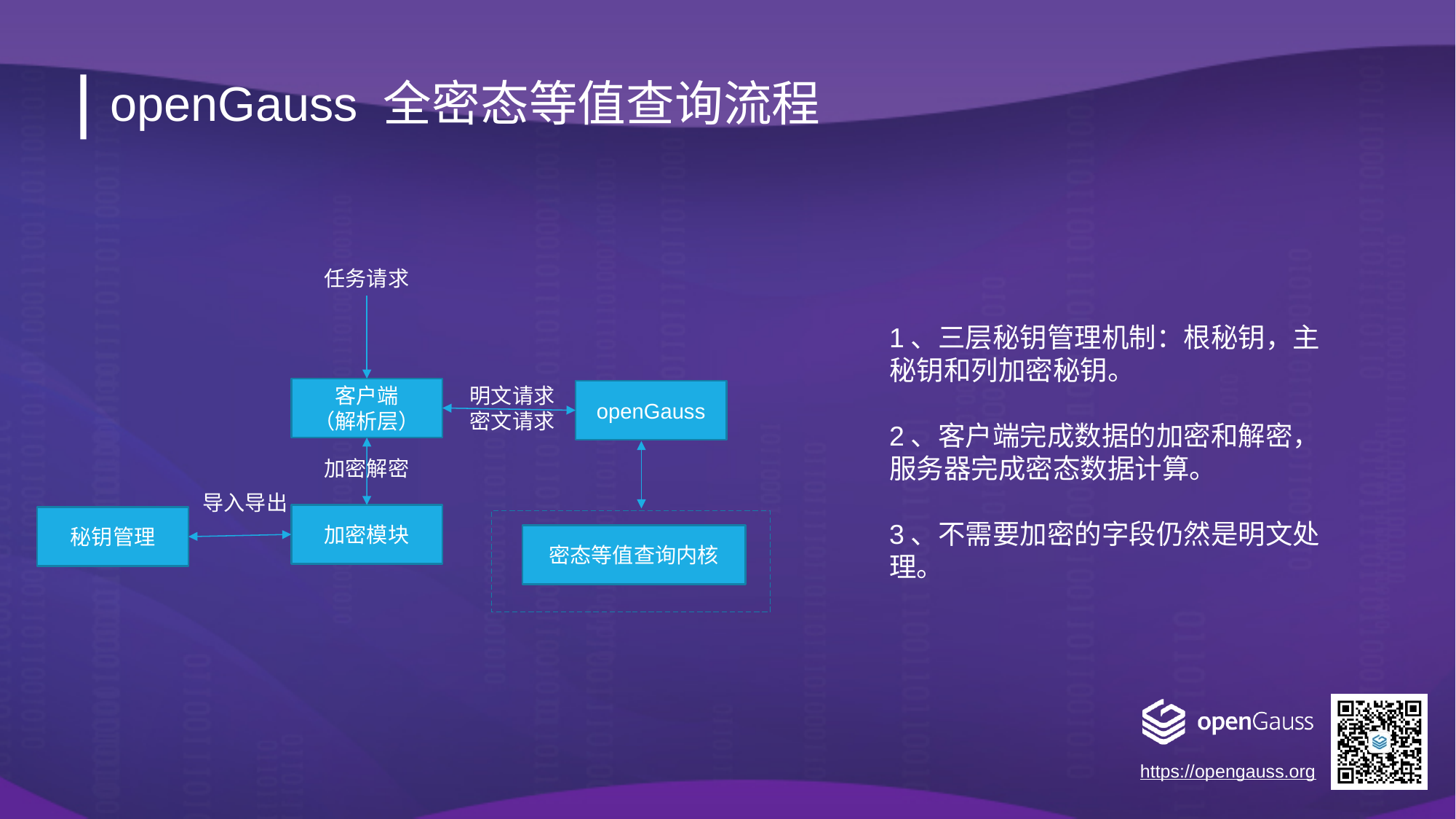

openGauss 全密态等值查询流程
任务请求
1、三层秘钥管理机制：根秘钥，主秘钥和列加密秘钥。

2、客户端完成数据的加密和解密，服务器完成密态数据计算。

3、不需要加密的字段仍然是明文处理。
明文请求
密文请求
客户端
（解析层）
openGauss
加密解密
导入导出
加密模块
秘钥管理

密态等值查询内核